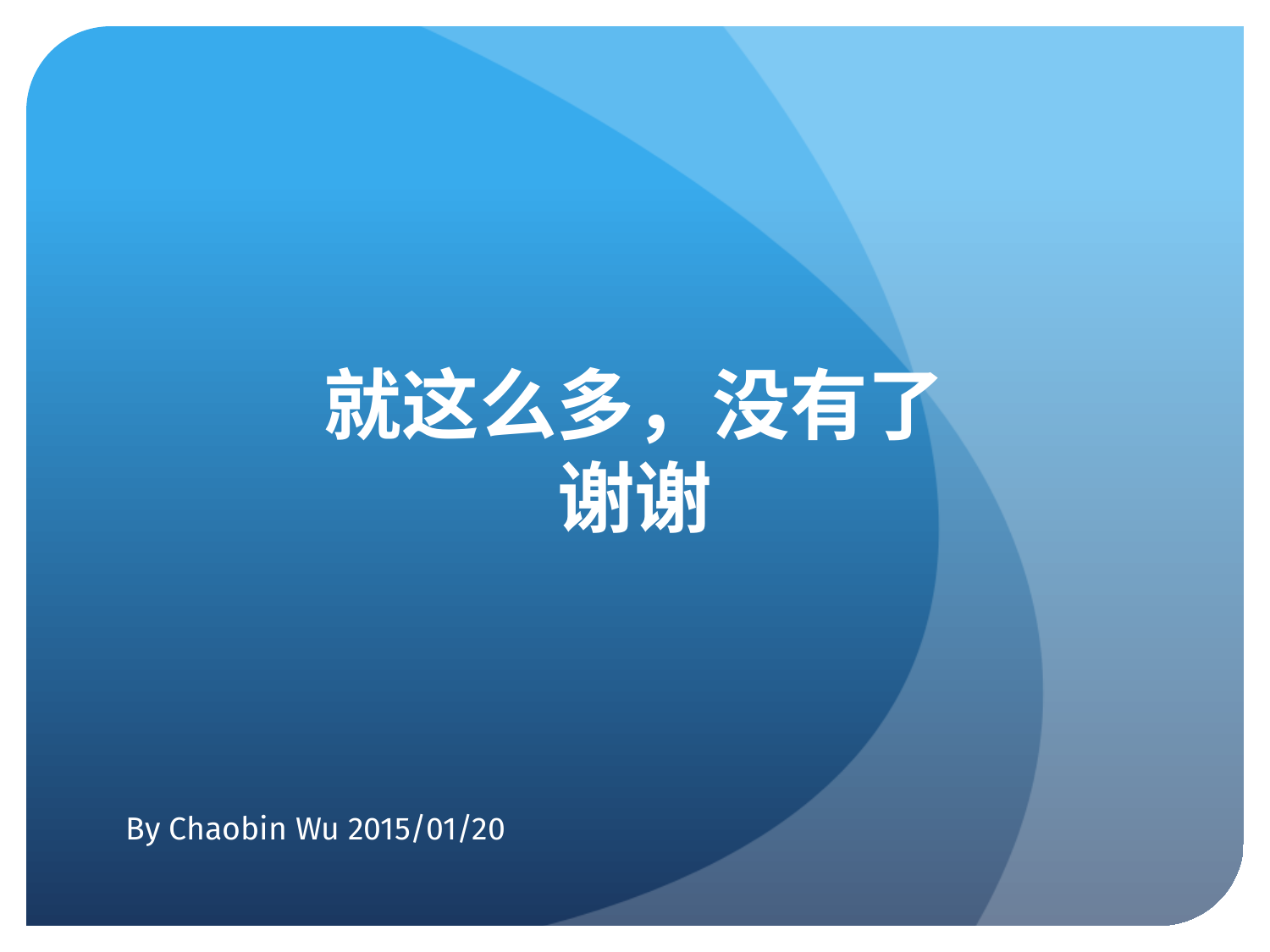

# 就这么多，没有了 谢谢
By Chaobin Wu 2015/01/20